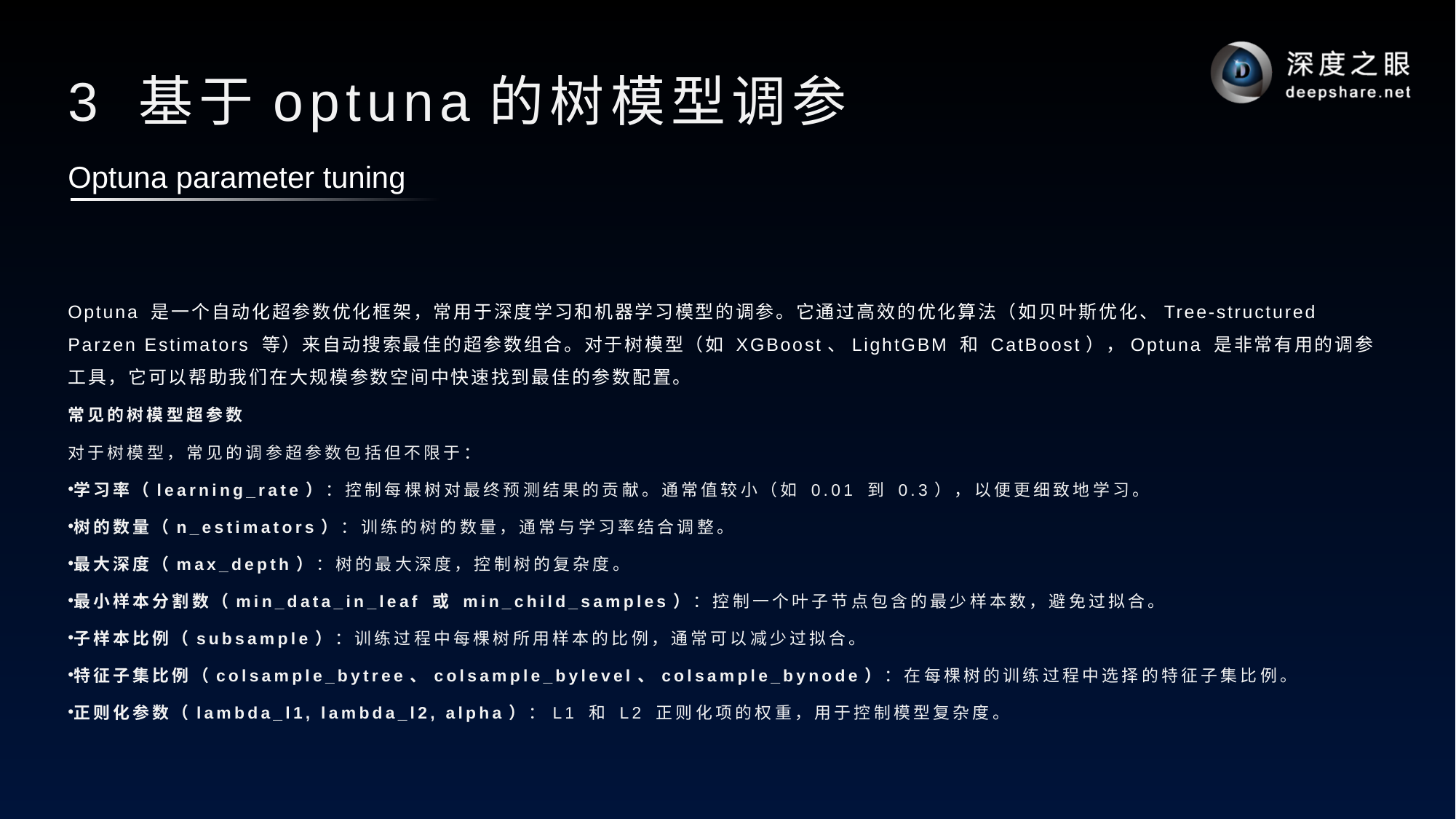

# 3 基于optuna的树模型调参
Optuna parameter tuning

Optuna 是一个自动化超参数优化框架，常用于深度学习和机器学习模型的调参。它通过高效的优化算法（如贝叶斯优化、Tree-structured Parzen Estimators 等）来自动搜索最佳的超参数组合。对于树模型（如 XGBoost、LightGBM 和 CatBoost），Optuna 是非常有用的调参工具，它可以帮助我们在大规模参数空间中快速找到最佳的参数配置。
常见的树模型超参数
对于树模型，常见的调参超参数包括但不限于：
学习率（learning_rate）：控制每棵树对最终预测结果的贡献。通常值较小（如 0.01 到 0.3），以便更细致地学习。
树的数量（n_estimators）：训练的树的数量，通常与学习率结合调整。
最大深度（max_depth）：树的最大深度，控制树的复杂度。
最小样本分割数（min_data_in_leaf 或 min_child_samples）：控制一个叶子节点包含的最少样本数，避免过拟合。
子样本比例（subsample）：训练过程中每棵树所用样本的比例，通常可以减少过拟合。
特征子集比例（colsample_bytree、colsample_bylevel、colsample_bynode）：在每棵树的训练过程中选择的特征子集比例。
正则化参数（lambda_l1, lambda_l2, alpha）：L1 和 L2 正则化项的权重，用于控制模型复杂度。